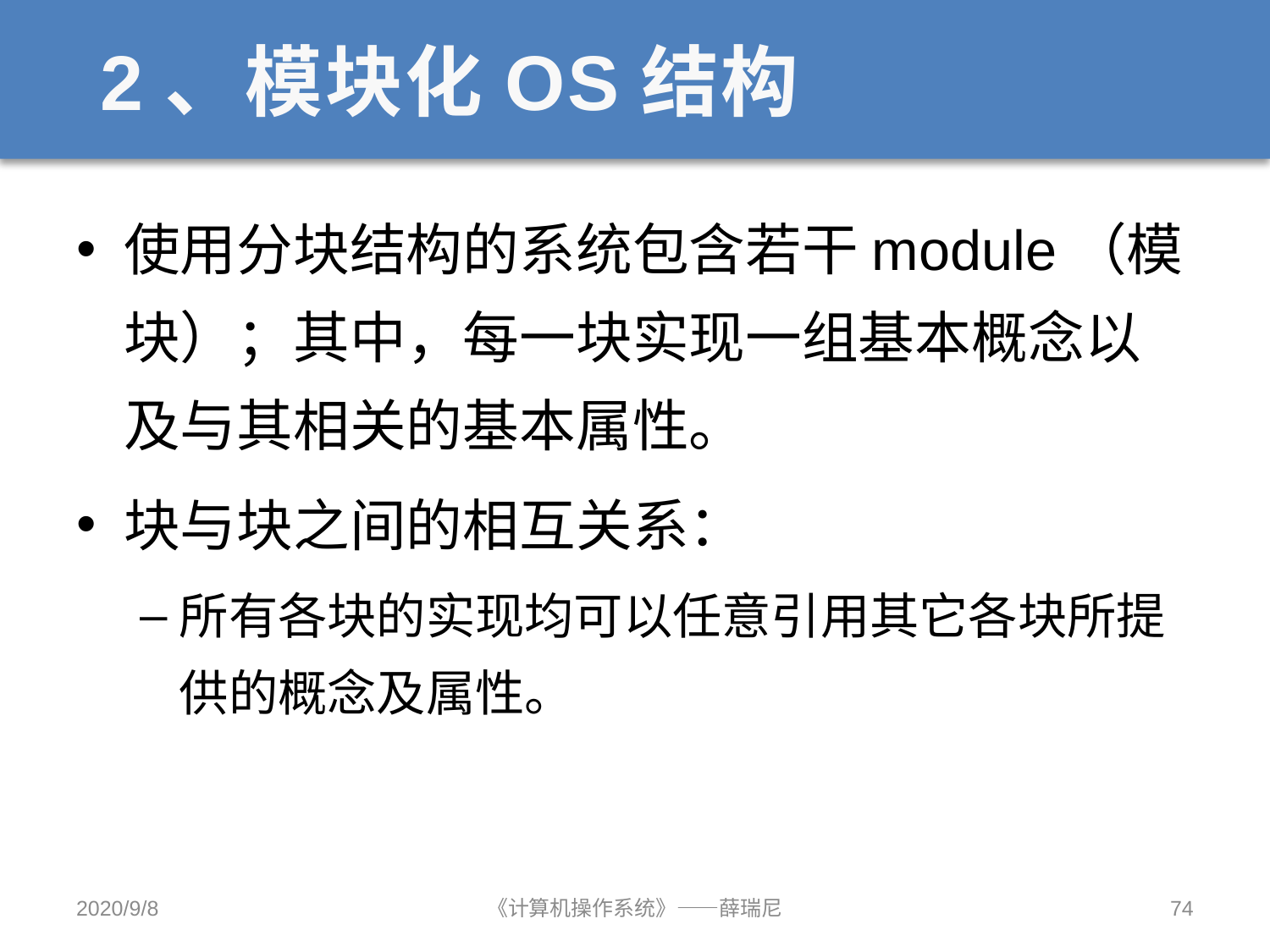

# 2、模块化OS结构
使用分块结构的系统包含若干module（模块）；其中，每一块实现一组基本概念以及与其相关的基本属性。
块与块之间的相互关系：
所有各块的实现均可以任意引用其它各块所提供的概念及属性。
2020/9/8
《计算机操作系统》——薛瑞尼
74